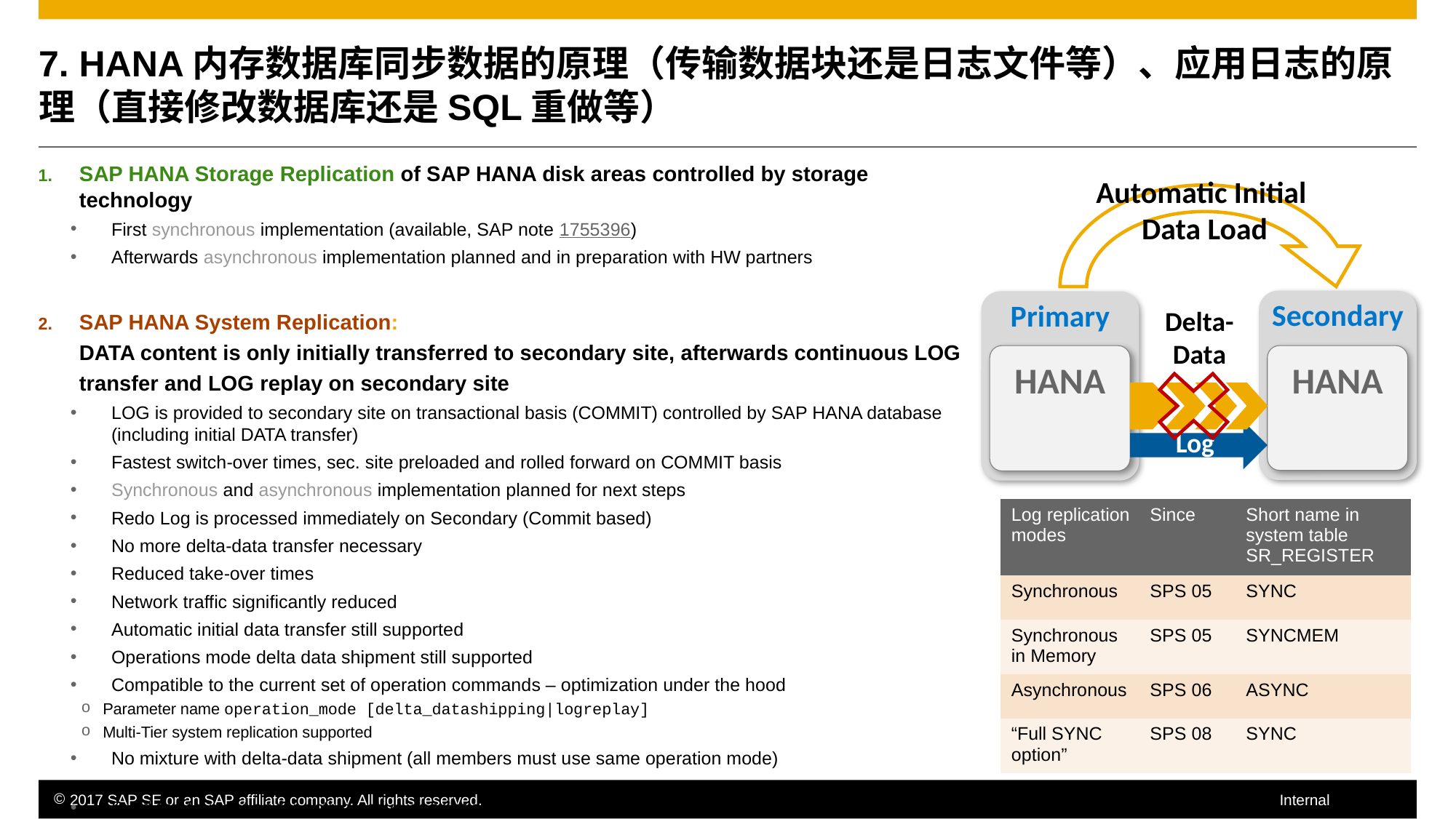

# 7. HANA内存数据库同步数据的原理（传输数据块还是日志文件等）、应用日志的原理（直接修改数据库还是SQL重做等）
SAP HANA Storage Replication of SAP HANA disk areas controlled by storage technology
First synchronous implementation (available, SAP note 1755396)
Afterwards asynchronous implementation planned and in preparation with HW partners
SAP HANA System Replication:
DATA content is only initially transferred to secondary site, afterwards continuous LOG transfer and LOG replay on secondary site
LOG is provided to secondary site on transactional basis (COMMIT) controlled by SAP HANA database (including initial DATA transfer)
Fastest switch-over times, sec. site preloaded and rolled forward on COMMIT basis
Synchronous and asynchronous implementation planned for next steps
Redo Log is processed immediately on Secondary (Commit based)
No more delta-data transfer necessary
Reduced take-over times
Network traffic significantly reduced
Automatic initial data transfer still supported
Operations mode delta data shipment still supported
Compatible to the current set of operation commands – optimization under the hood
Parameter name operation_mode [delta_datashipping|logreplay]
Multi-Tier system replication supported
No mixture with delta-data shipment (all members must use same operation mode)
Build the foundation for active/active oper`ations
Automatic Initial
Data Load

Secondary
HANA
Primary
HANA

Log
Delta-
Data

| Log replication modes | Since | Short name in system table SR\_REGISTER |
| --- | --- | --- |
| Synchronous | SPS 05 | SYNC |
| Synchronous in Memory | SPS 05 | SYNCMEM |
| Asynchronous | SPS 06 | ASYNC |
| “Full SYNC option” | SPS 08 | SYNC |